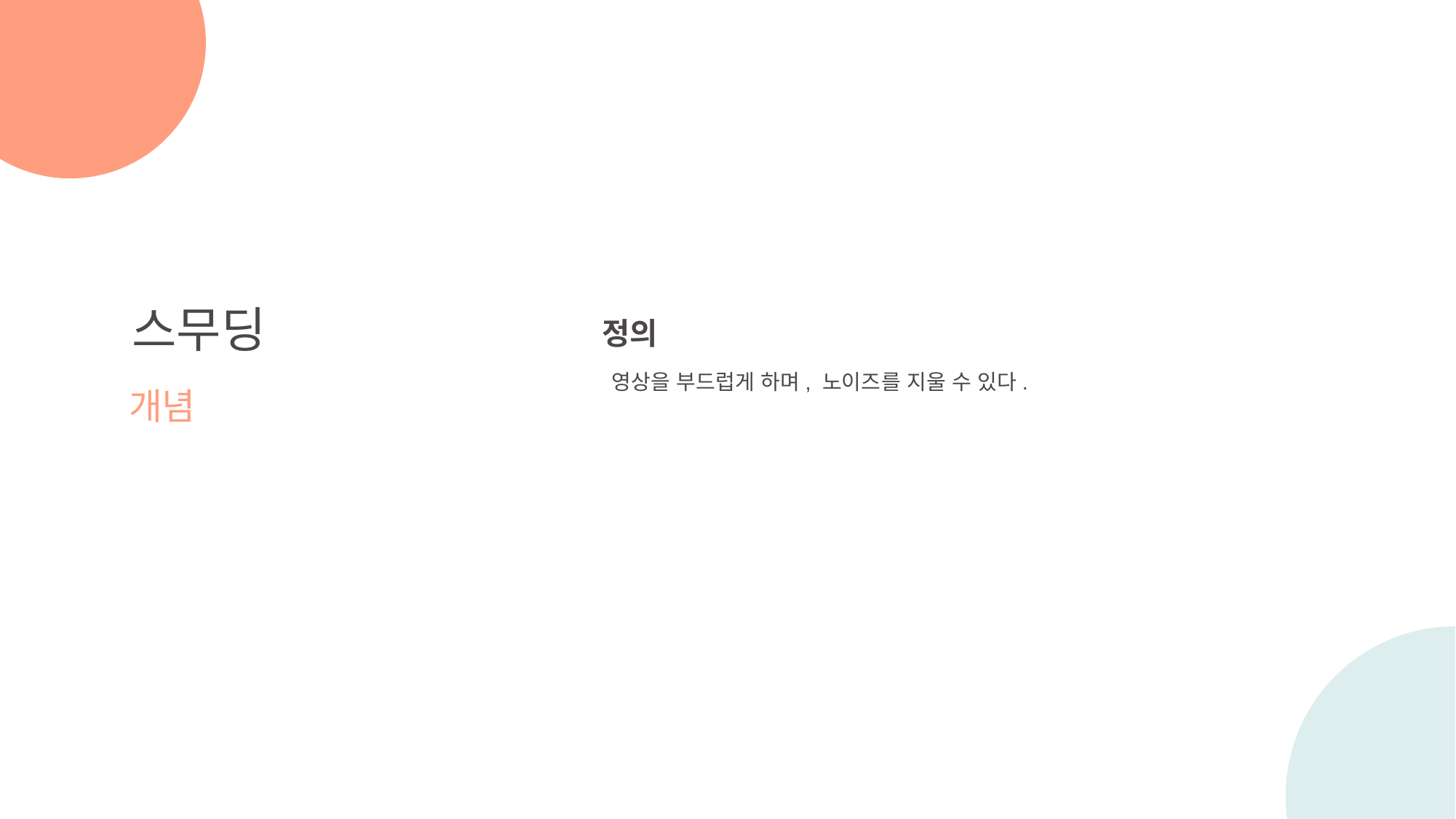

스무딩
개념
정의
영상을 부드럽게 하며, 노이즈를 지울 수 있다.